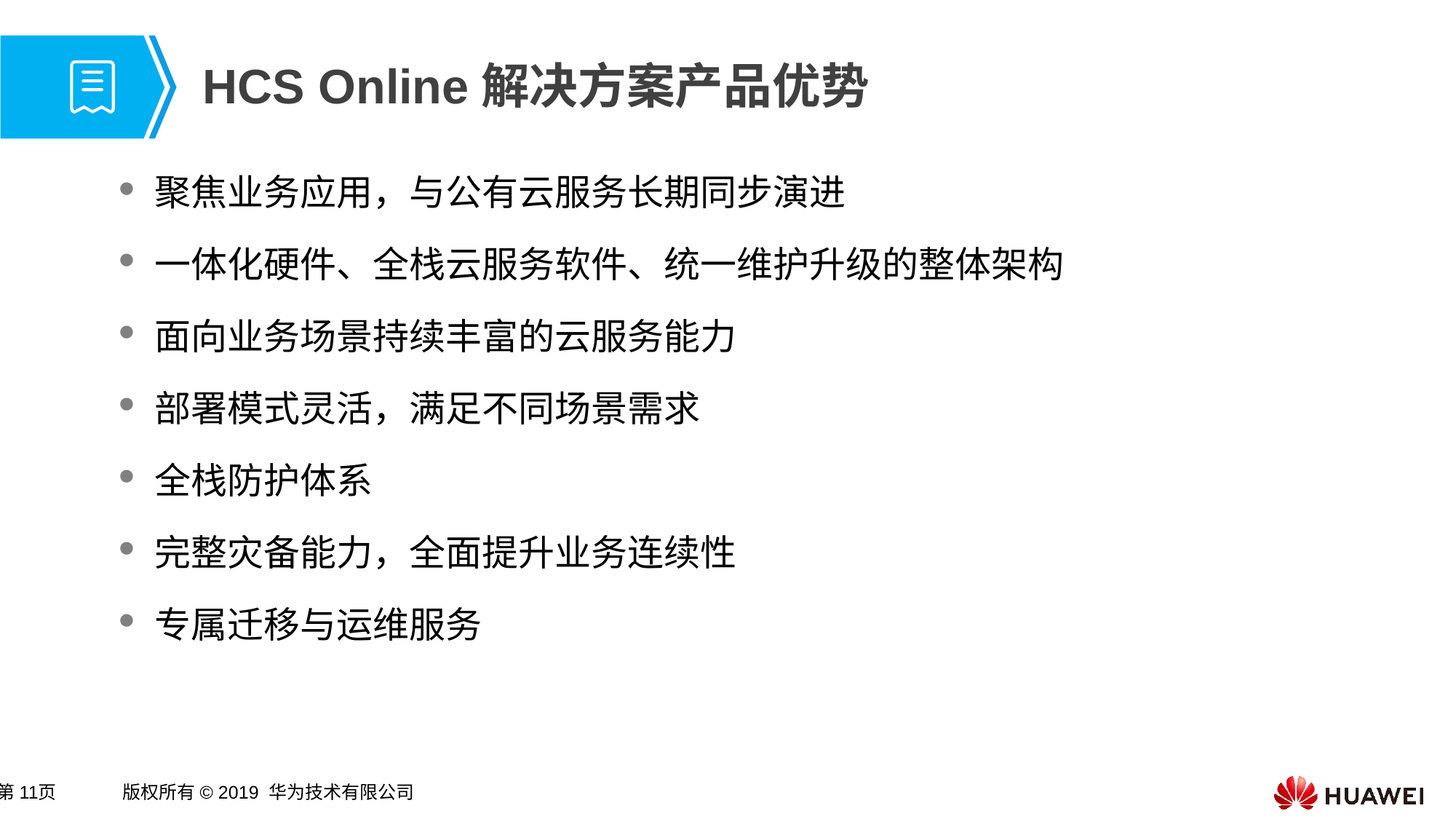

# HCS Online解决方案产品优势
聚焦业务应用，与公有云服务长期同步演进
一体化硬件、全栈云服务软件、统一维护升级的整体架构
面向业务场景持续丰富的云服务能力
部署模式灵活，满足不同场景需求
全栈防护体系
完整灾备能力，全面提升业务连续性
专属迁移与运维服务